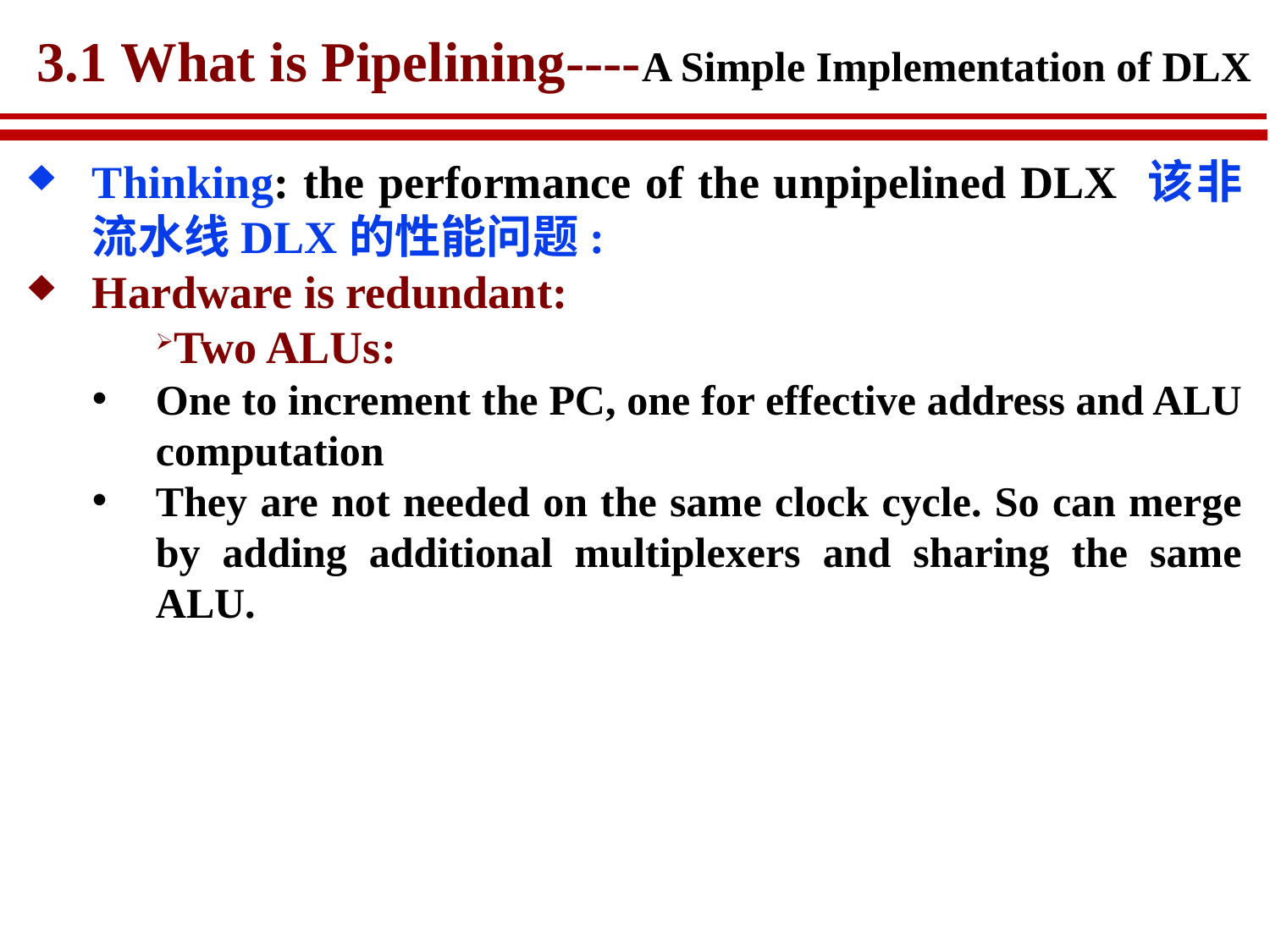

# 3.1 What is Pipelining----A Simple Implementation of DLX
Thinking: the performance of the unpipelined DLX 该非流水线DLX的性能问题:
Hardware is redundant:
Two ALUs:
One to increment the PC, one for effective address and ALU computation
They are not needed on the same clock cycle. So can merge by adding additional multiplexers and sharing the same ALU.